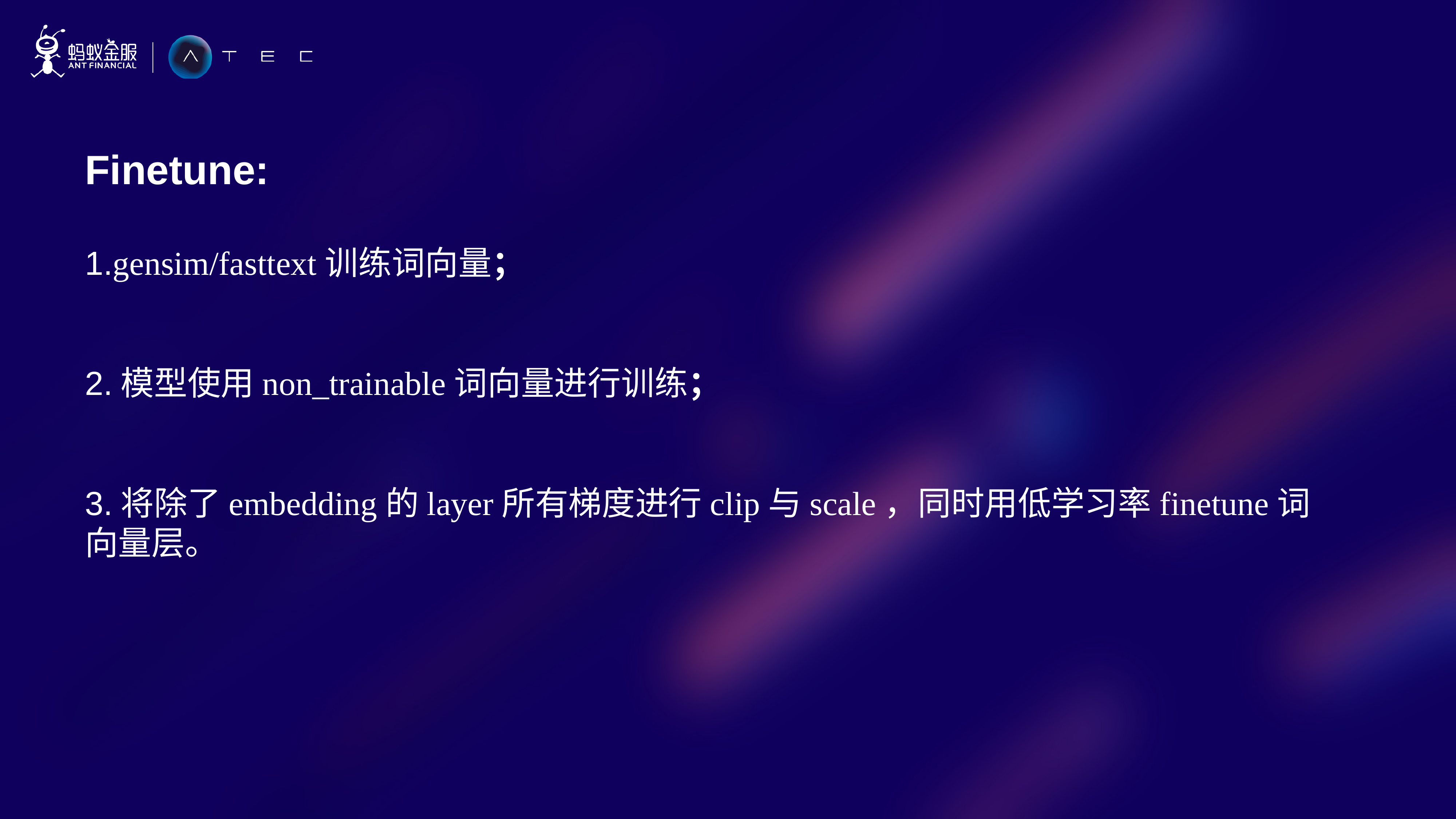

Finetune:

1.gensim/fasttext训练词向量；

2.模型使用non_trainable词向量进行训练；

3.将除了embedding的layer所有梯度进行clip与scale，同时用低学习率finetune词向量层。